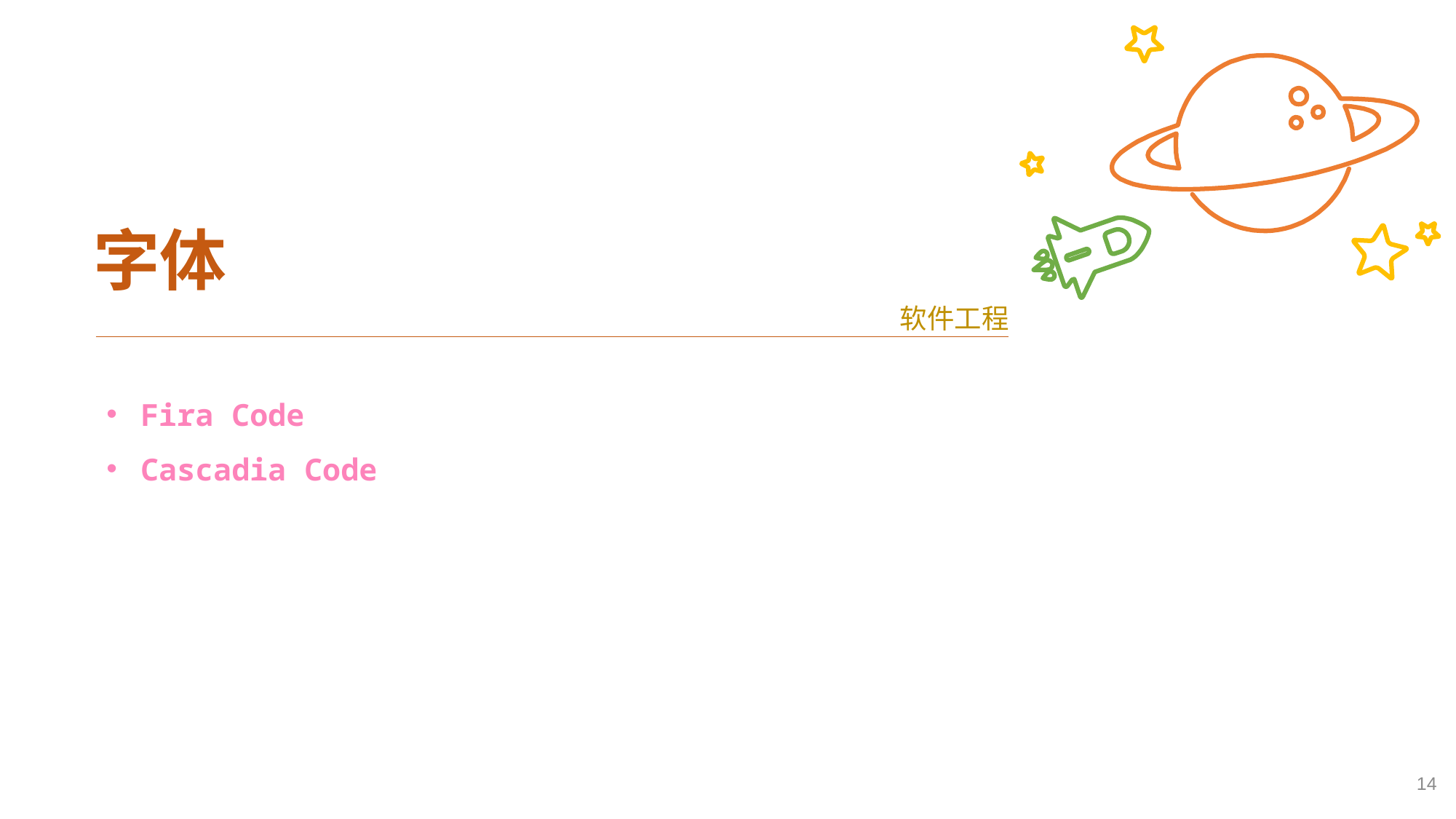

字体
软件工程

Fira Code
Cascadia Code
14